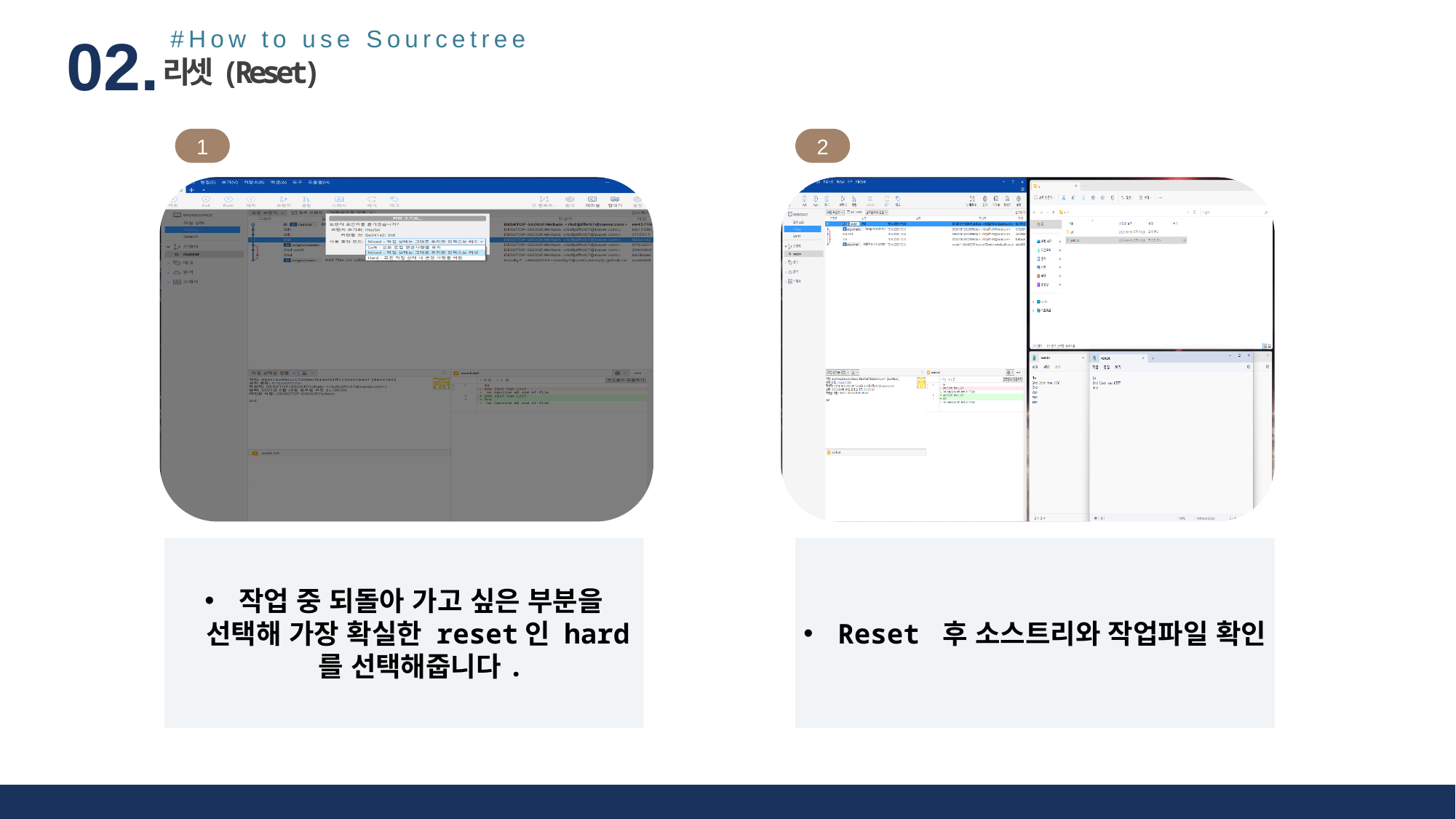

#How to use Sourcetree
02.
리셋(Reset)
1

2

작업 중 되돌아 가고 싶은 부분을 선택해 가장 확실한 reset인 hard를 선택해줍니다.
Reset 후 소스트리와 작업파일 확인